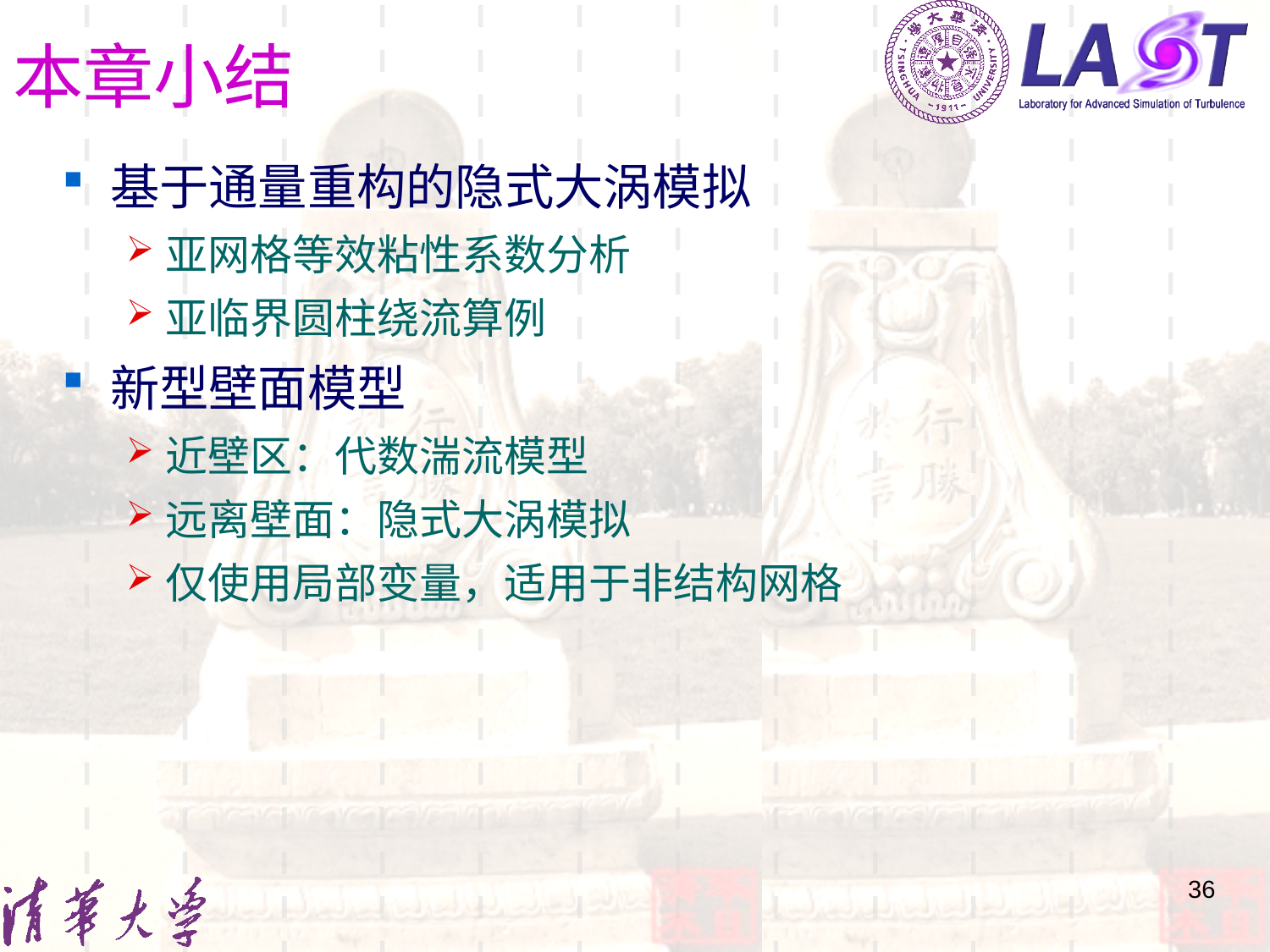

# 本章小结
基于通量重构的隐式大涡模拟
亚网格等效粘性系数分析
亚临界圆柱绕流算例
新型壁面模型
近壁区：代数湍流模型
远离壁面：隐式大涡模拟
仅使用局部变量，适用于非结构网格

36